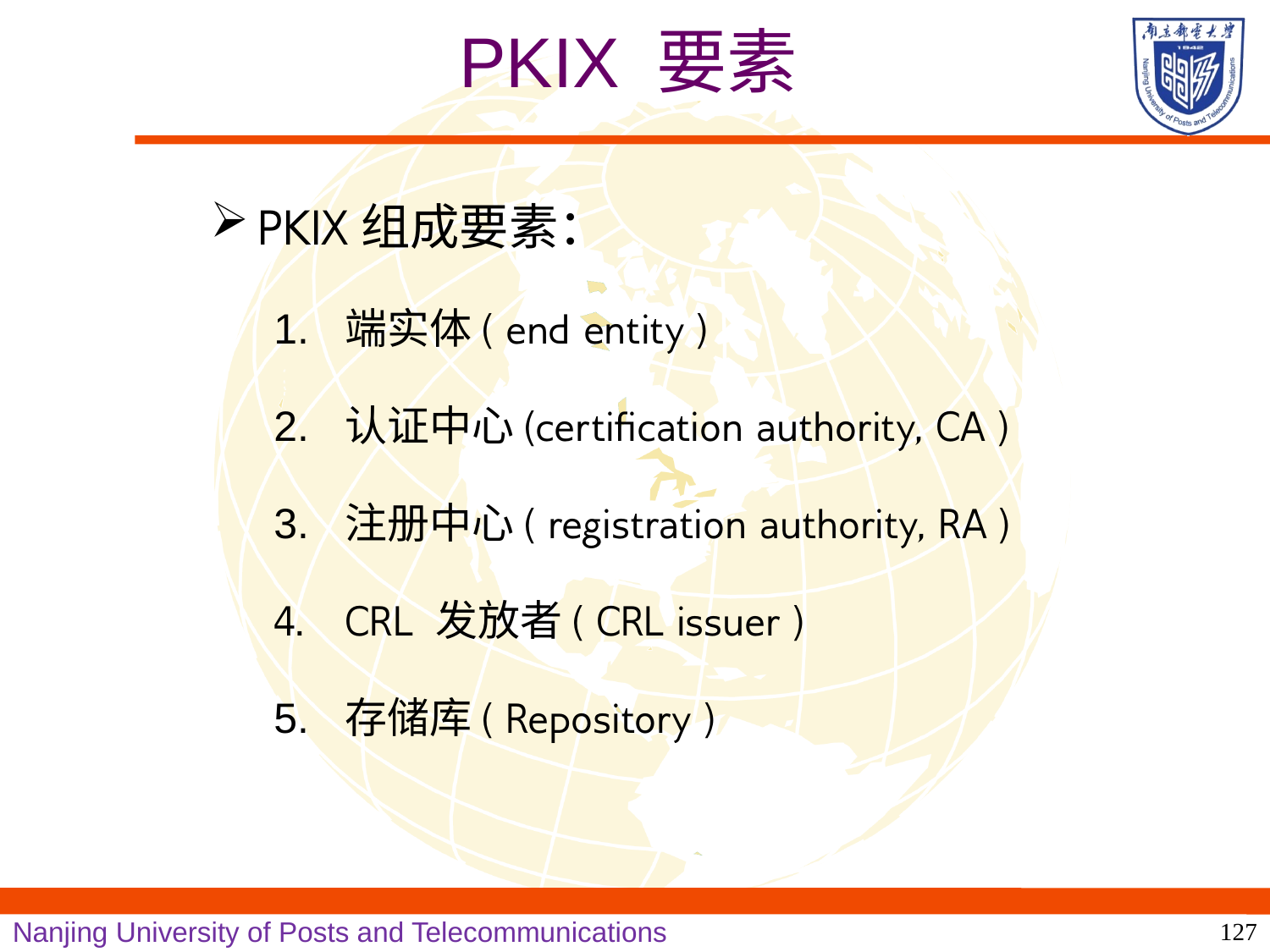

# PKIX 要素
PKIX组成要素：
端实体( end entity )
认证中心(certification authority, CA )
注册中心( registration authority, RA )
CRL 发放者( CRL issuer )
存储库( Repository )
127